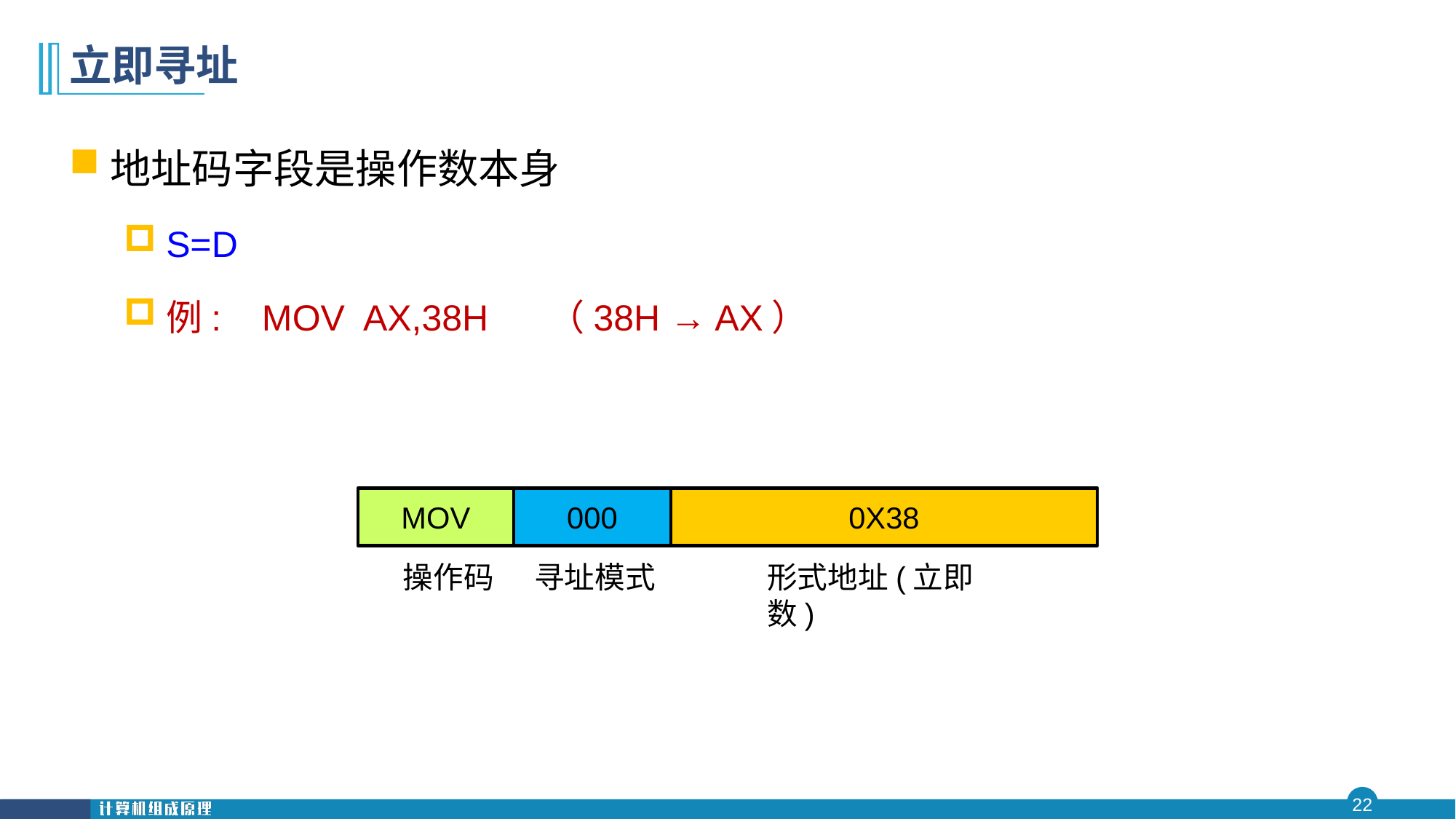

# 立即寻址
地址码字段是操作数本身
S=D
例:    MOV  AX,38H     （38H → AX）
MOV
000
0X38
操作码
寻址模式
形式地址(立即数)